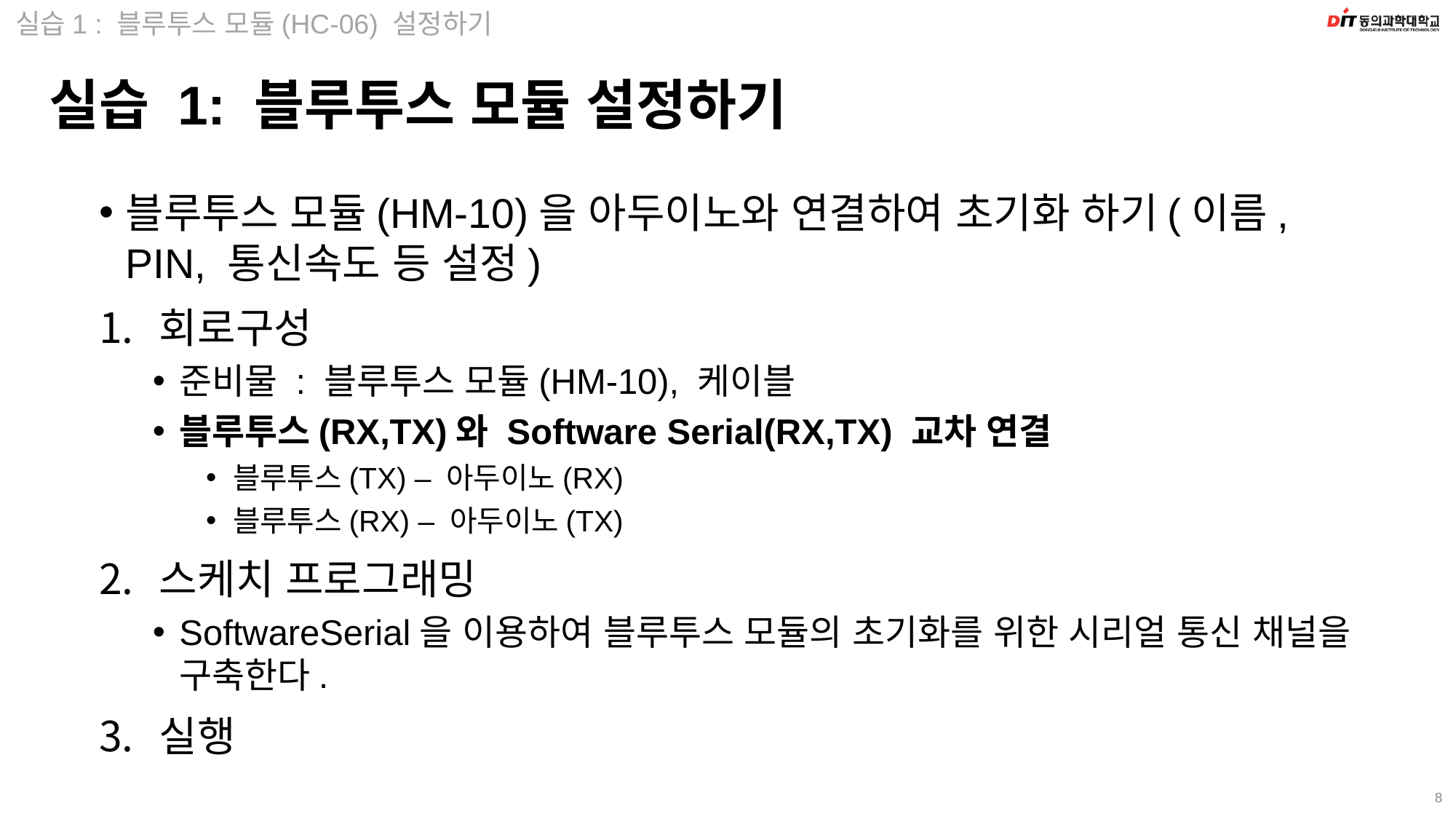

실습1 : 블루투스 모듈(HC-06) 설정하기
# 실습 1: 블루투스 모듈 설정하기
블루투스 모듈(HM-10)을 아두이노와 연결하여 초기화 하기(이름, PIN, 통신속도 등 설정)
회로구성
준비물 : 블루투스 모듈(HM-10), 케이블
블루투스(RX,TX)와 Software Serial(RX,TX) 교차 연결
블루투스(TX) – 아두이노(RX)
블루투스(RX) – 아두이노(TX)
스케치 프로그래밍
SoftwareSerial을 이용하여 블루투스 모듈의 초기화를 위한 시리얼 통신 채널을 구축한다.
실행

8